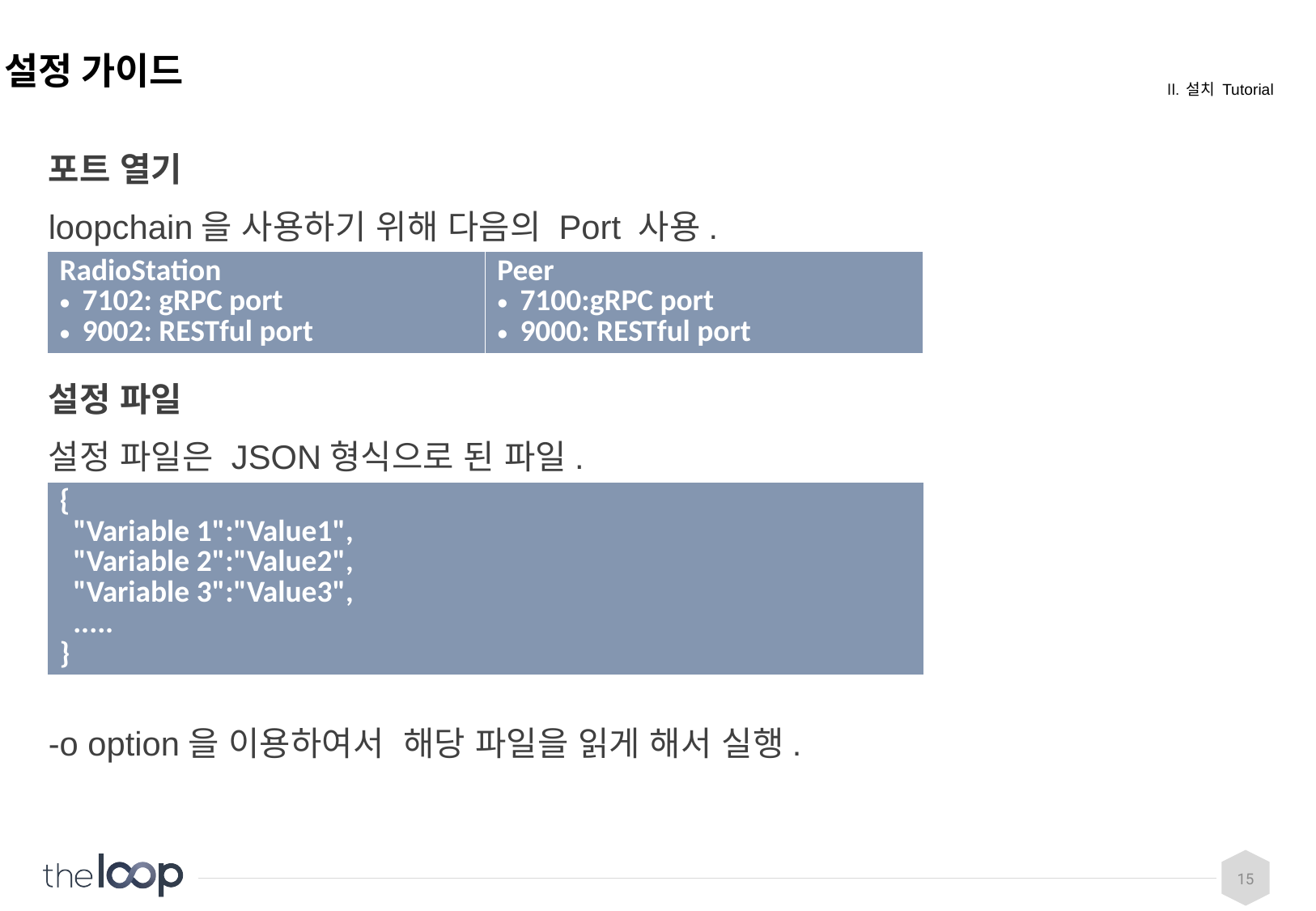

# 설정 가이드
II. 설치 Tutorial

포트 열기
loopchain을 사용하기 위해 다음의 Port 사용.

설정 파일
설정 파일은 JSON형식으로 된 파일.

-o option을 이용하여서  해당 파일을 읽게 해서 실행.

| RadioStation 7102: gRPC port 9002: RESTful port | Peer 7100:gRPC port 9000: RESTful port |
| --- | --- |
| { "Variable 1":"Value1", "Variable 2":"Value2", "Variable 3":"Value3", ..... } |
| --- |
15